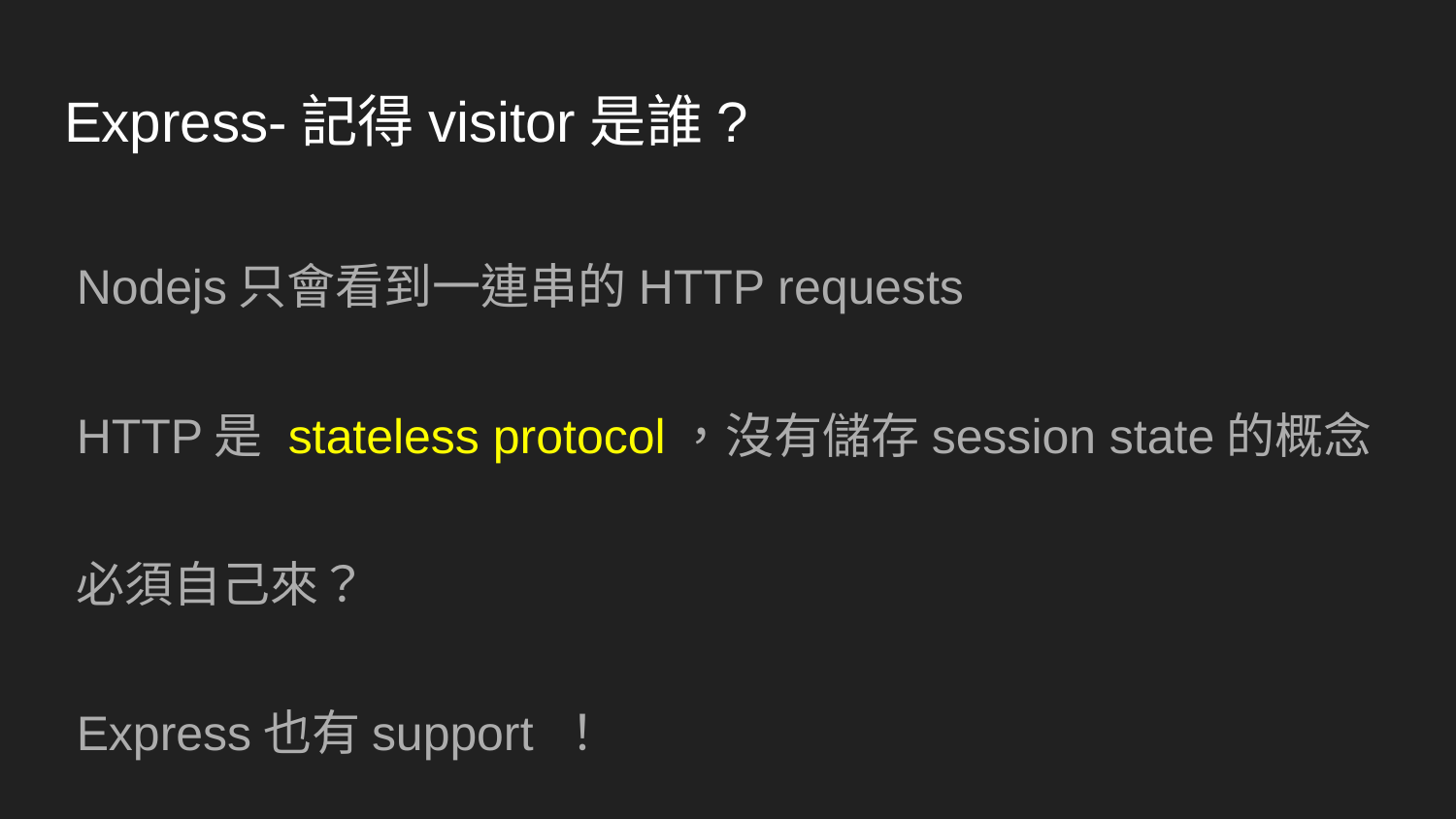

# Express-記得visitor是誰?
Nodejs只會看到一連串的HTTP requests
HTTP是 stateless protocol，沒有儲存session state的概念
必須自己來？
Express也有support ！
sessions package